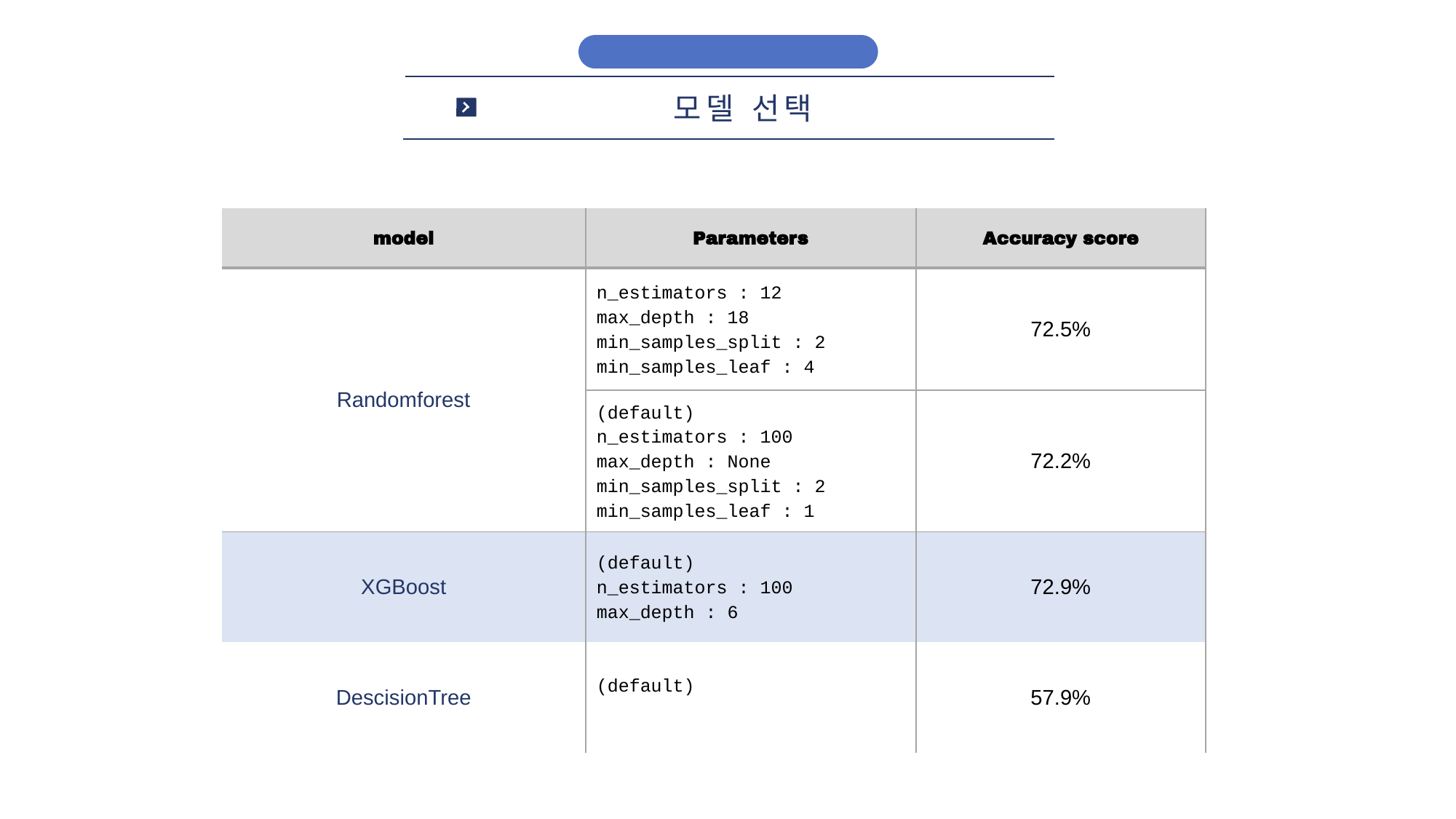

모델링 및 성능평가
모델 선택

| model | Parameters | Accuracy score |
| --- | --- | --- |
| Randomforest | n\_estimators : 12 max\_depth : 18 min\_samples\_split : 2 min\_samples\_leaf : 4 | 72.5% |
|  | (default) n\_estimators : 100 max\_depth : None min\_samples\_split : 2 min\_samples\_leaf : 1 | 72.2% |
| XGBoost | (default) n\_estimators : 100 max\_depth : 6 | 72.9% |
| DescisionTree | (default) | 57.9% |